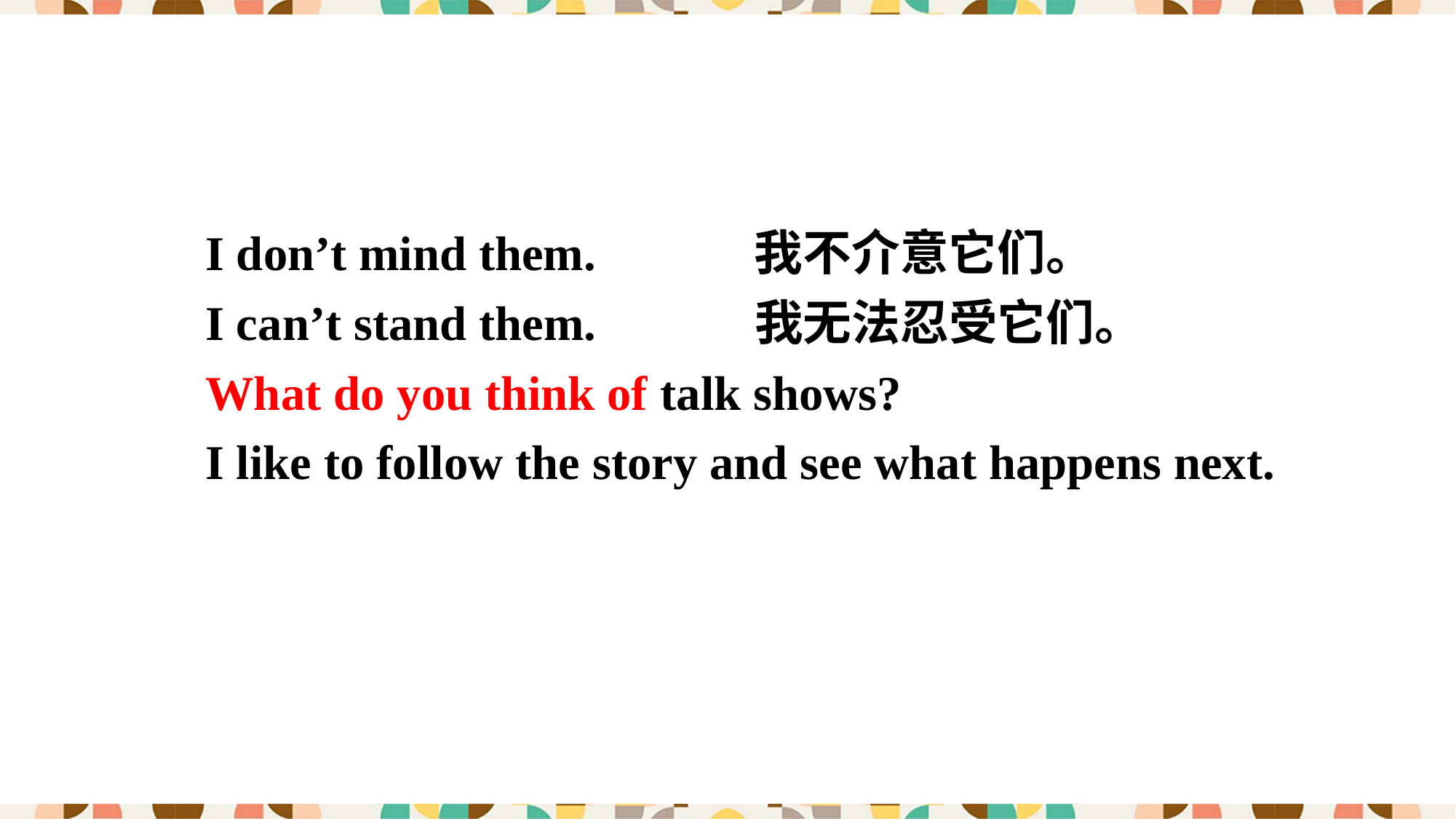

I don’t mind them.            我不介意它们。
I can’t stand them.            我无法忍受它们。
What do you think of talk shows?
I like to follow the story and see what happens next.